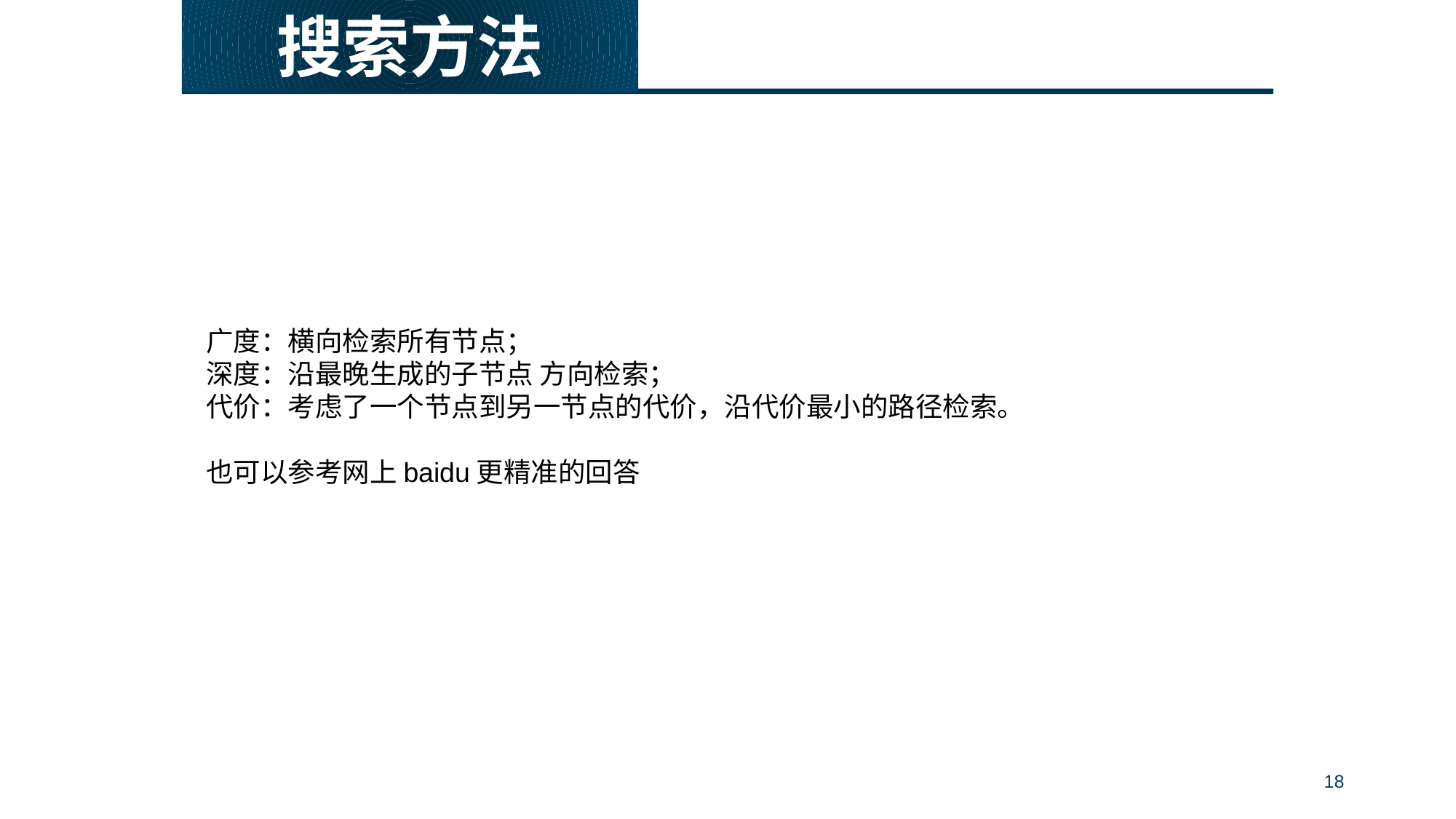

搜索方法

广度：横向检索所有节点；
深度：沿最晚生成的子节点 方向检索；
代价：考虑了一个节点到另一节点的代价，沿代价最小的路径检索。

也可以参考网上baidu更精准的回答
18